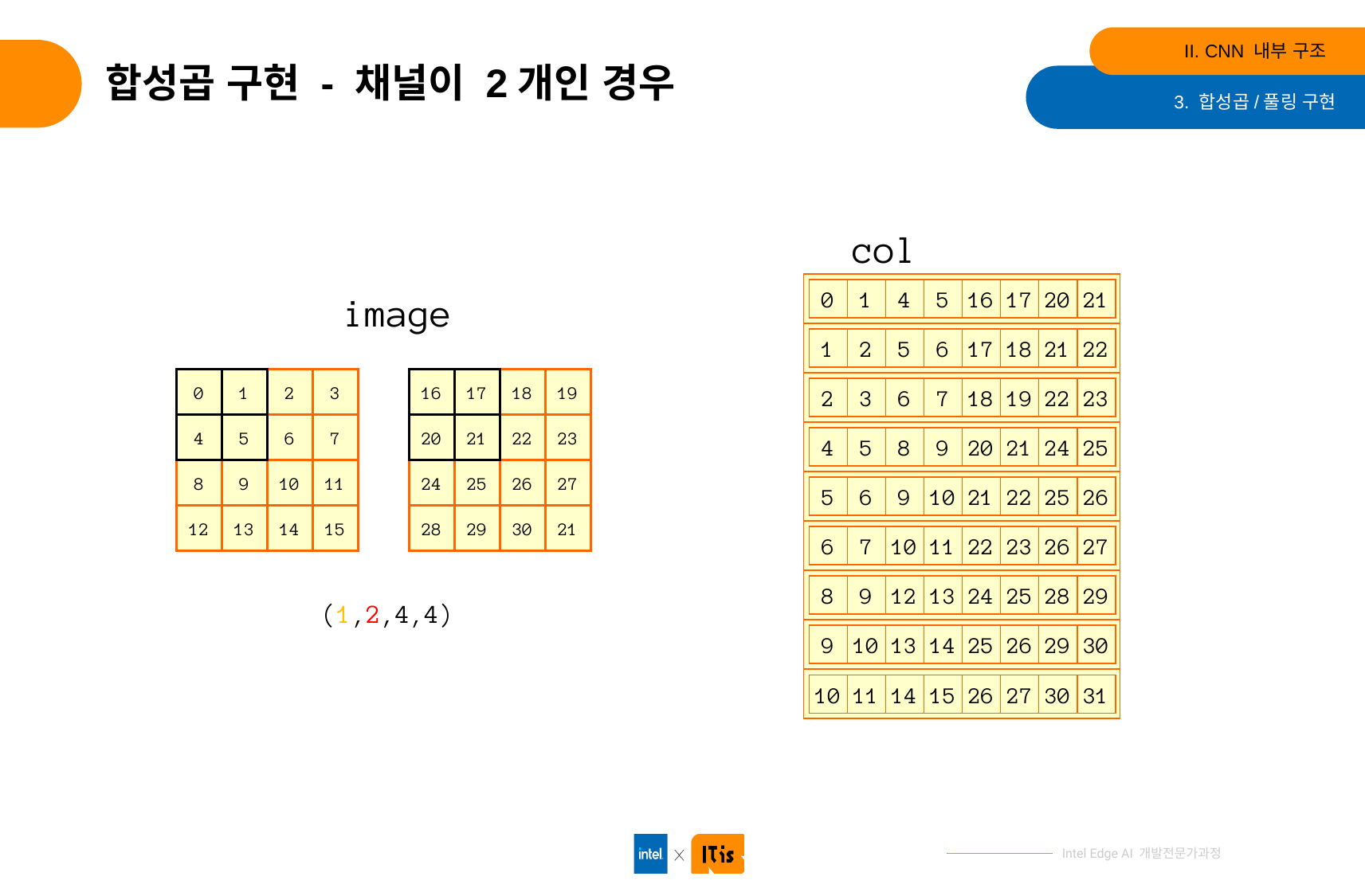

II. CNN 내부 구조
# 합성곱 구현 - 채널이 2개인 경우
3. 합성곱/풀링 구현
col

0
1
4
5
16
17
20
21
image

1
2
5
6
17
18
21
22
0

1
2
3
16

17
18
19

18
19
22
23
2
3
6
7
4
5
6
7
20
21
22
23

20
21
24
25
4
5
8
9
8
9
10
11
24
25
26
27

21
22
25
26
5
6
9
10
12
13
14
15
28
29
30
21

22
23
26
27
6
7
10
11

24
25
28
29
8
9
12
13
(1,2,4,4)

25
26
29
30
9
10
13
14

10
11
14
15
26
27
30
31